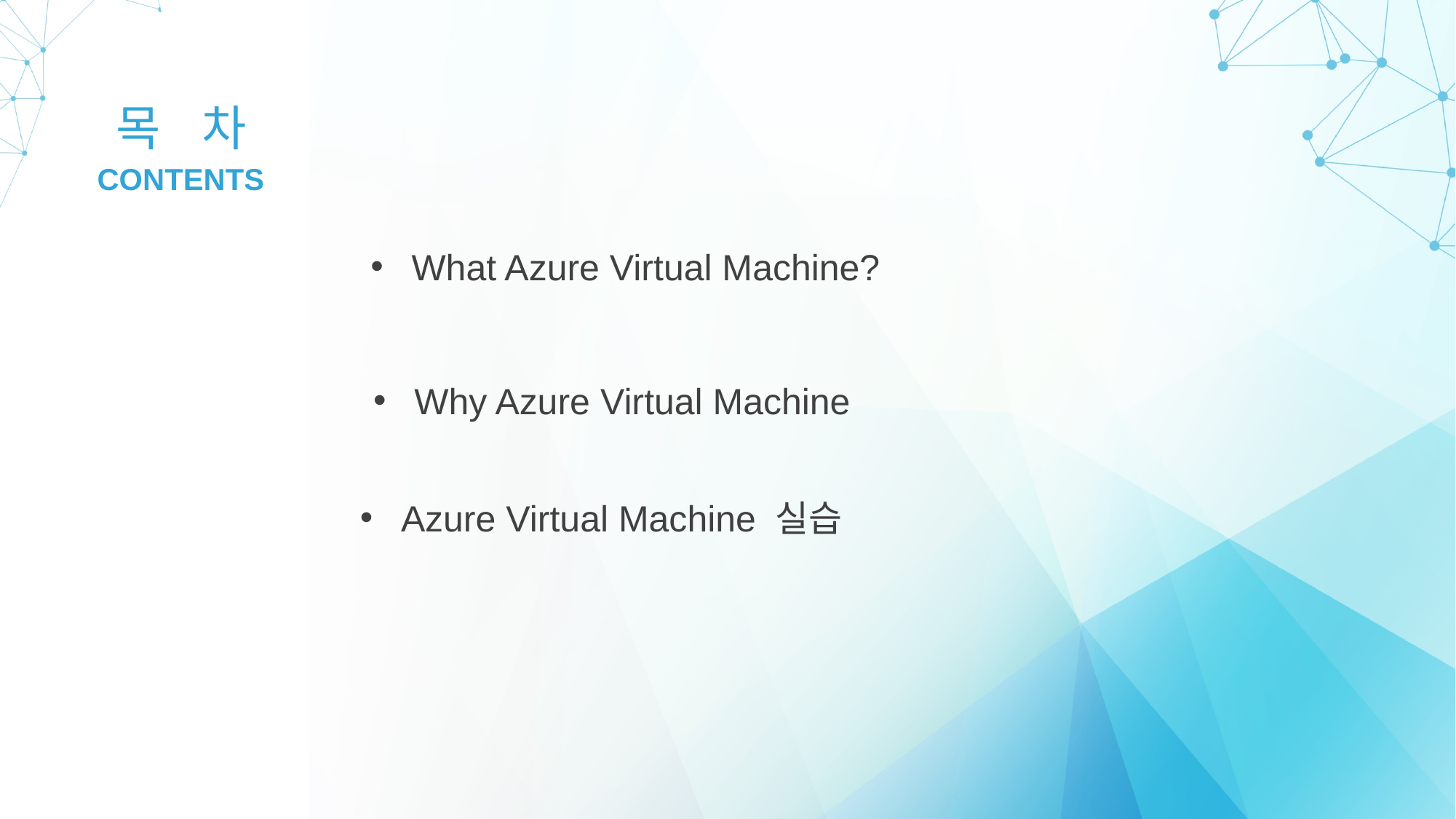

목   차
CONTENTS
What Azure Virtual Machine?
Why Azure Virtual Machine
Azure Virtual Machine 실습